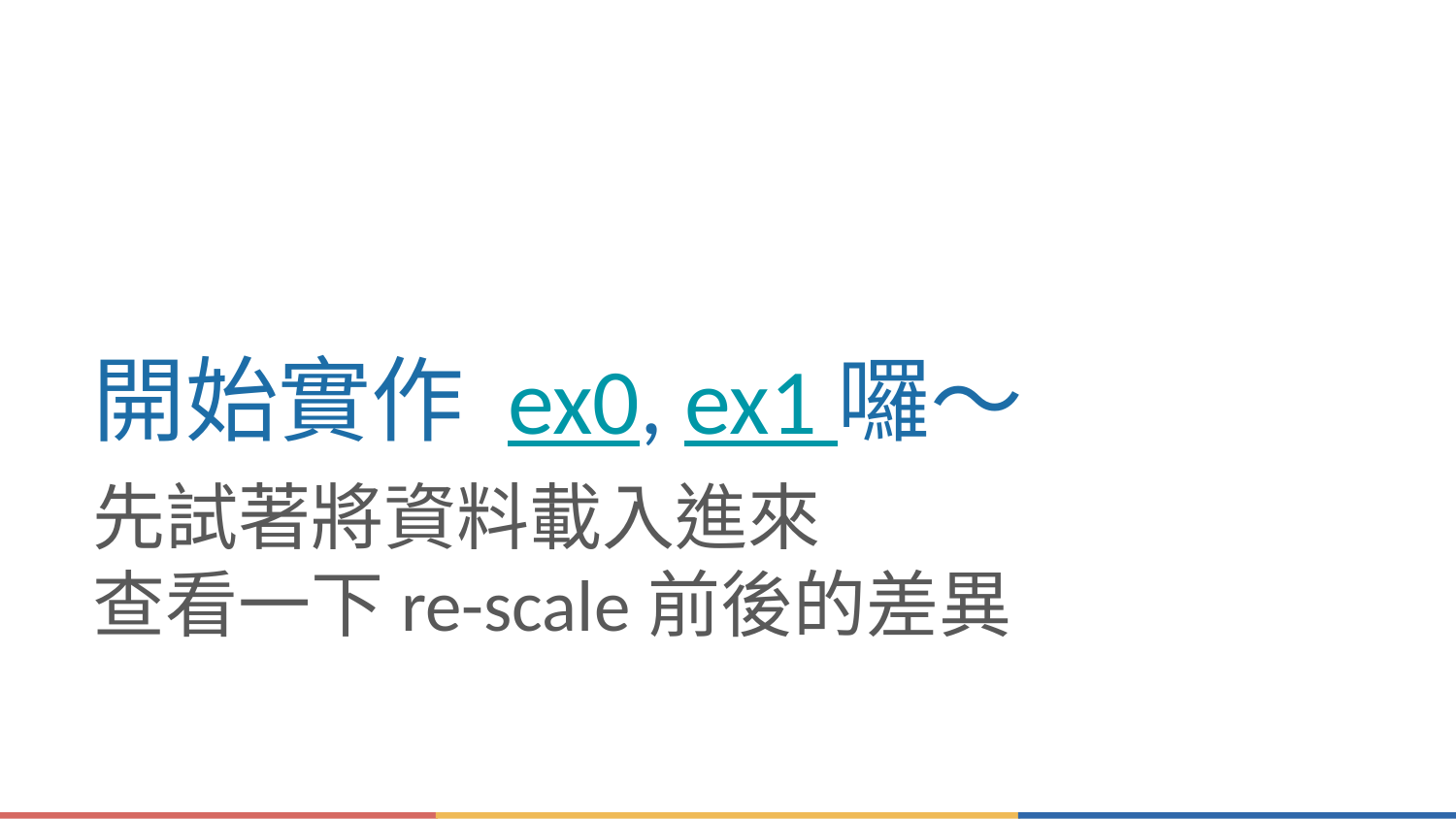

# 開始實作 ex0, ex1 囉～
先試著將資料載入進來
查看一下re-scale前後的差異